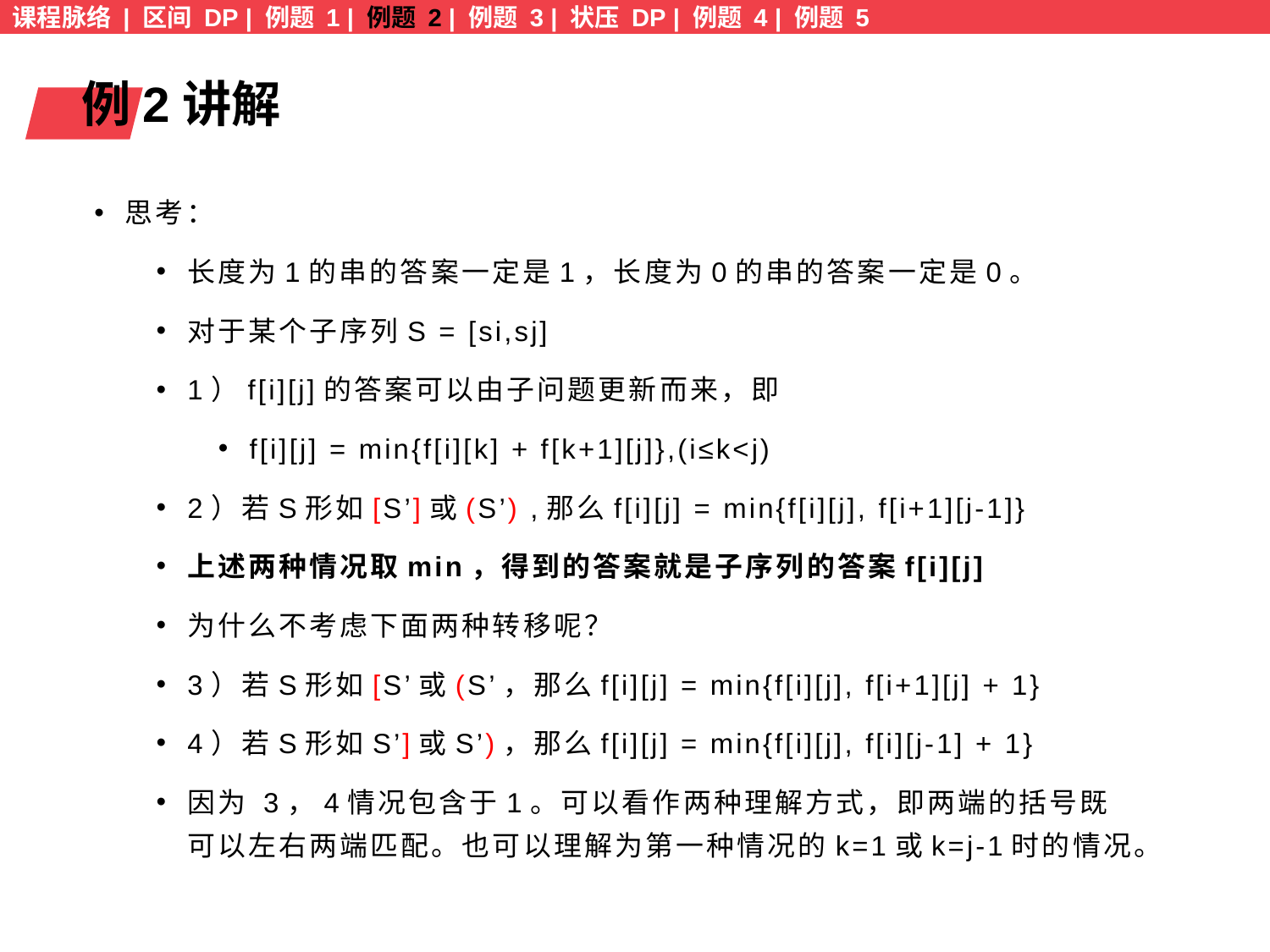

课程脉络 | 区间 DP | 例题 1 | 例题 2 | 例题 3 | 状压 DP | 例题 4 | 例题 5
例2讲解

思考：
长度为1的串的答案一定是1，长度为0的串的答案一定是0。
对于某个子序列S = [si,sj]
1）f[i][j]的答案可以由子问题更新而来，即
f[i][j] = min{f[i][k] + f[k+1][j]},(i≤k<j)
2）若S形如[S’]或(S’) ,那么f[i][j] = min{f[i][j], f[i+1][j-1]}
上述两种情况取min，得到的答案就是子序列的答案f[i][j]
为什么不考虑下面两种转移呢？
3）若S形如[S’或(S’，那么f[i][j] = min{f[i][j], f[i+1][j] + 1}
4）若S形如S’]或S’)，那么f[i][j] = min{f[i][j], f[i][j-1] + 1}
因为 3，4情况包含于1。可以看作两种理解方式，即两端的括号既可以左右两端匹配。也可以理解为第一种情况的k=1或k=j-1时的情况。
19